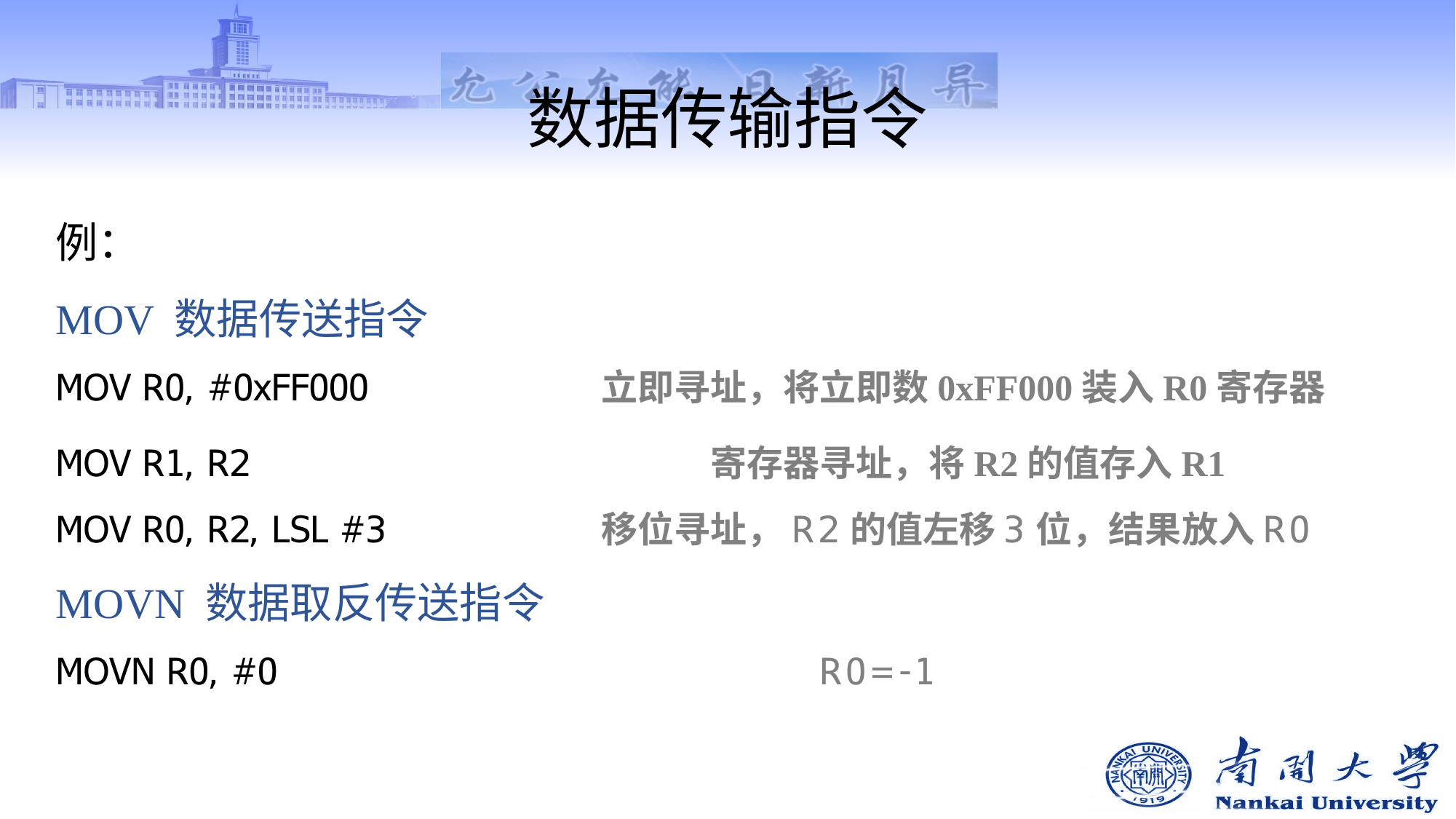

# 数据传输指令
例：
MOV 数据传送指令
MOV R0, #0xFF000		 	立即寻址，将立即数0xFF000装入R0寄存器
MOV R1, R2					寄存器寻址，将R2的值存入R1
MOV R0, R2, LSL #3		移位寻址，R2的值左移3位，结果放入R0
MOVN 数据取反传送指令
MOVN R0, #0					R0=-1